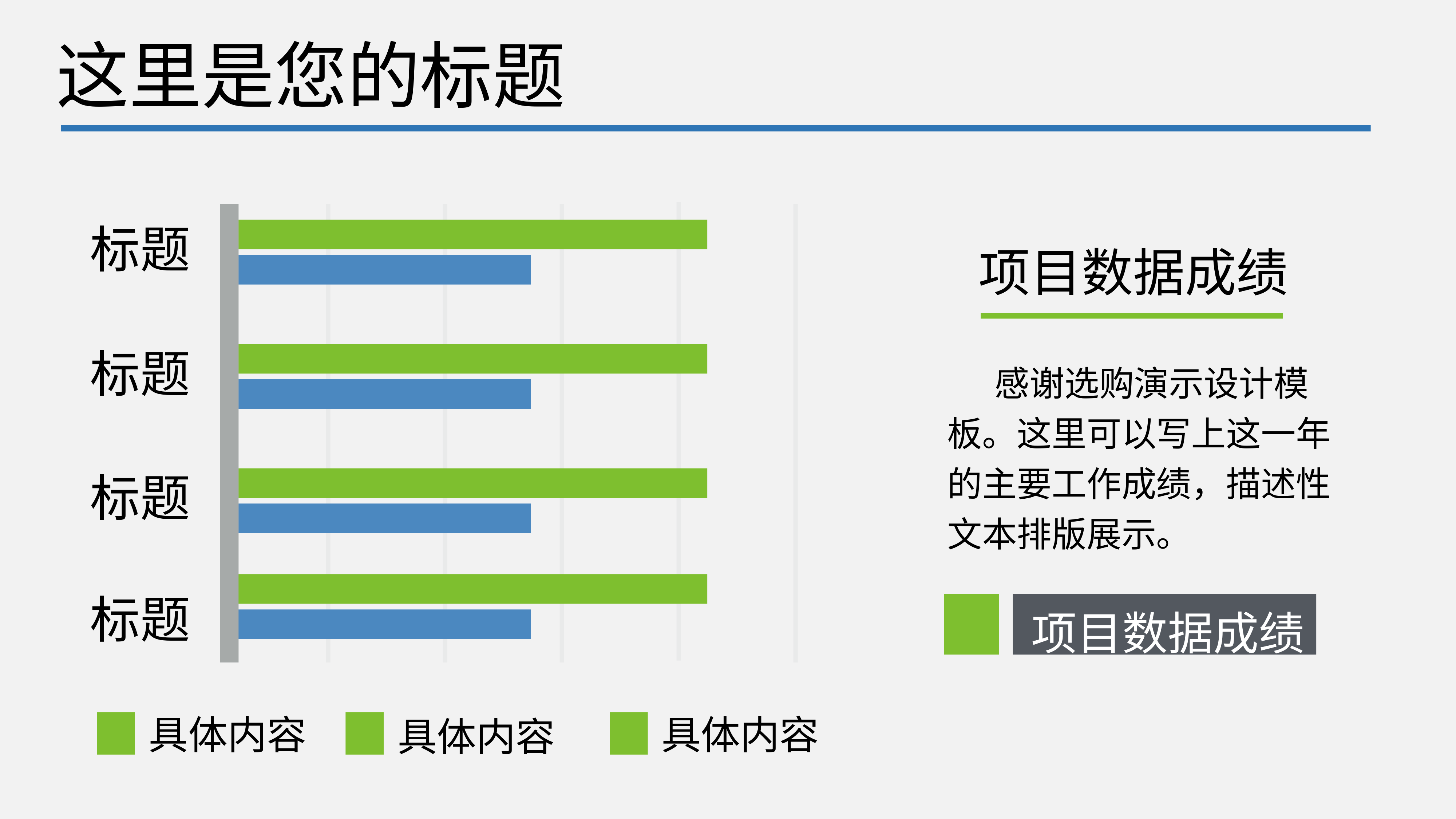

这里是您的标题

标题

标题

标题

标题

具体内容
具体内容

具体内容

项目数据成绩

     感谢选购演示设计模板。这里可以写上这一年的主要工作成绩，描述性文本排版展示。
项目数据成绩